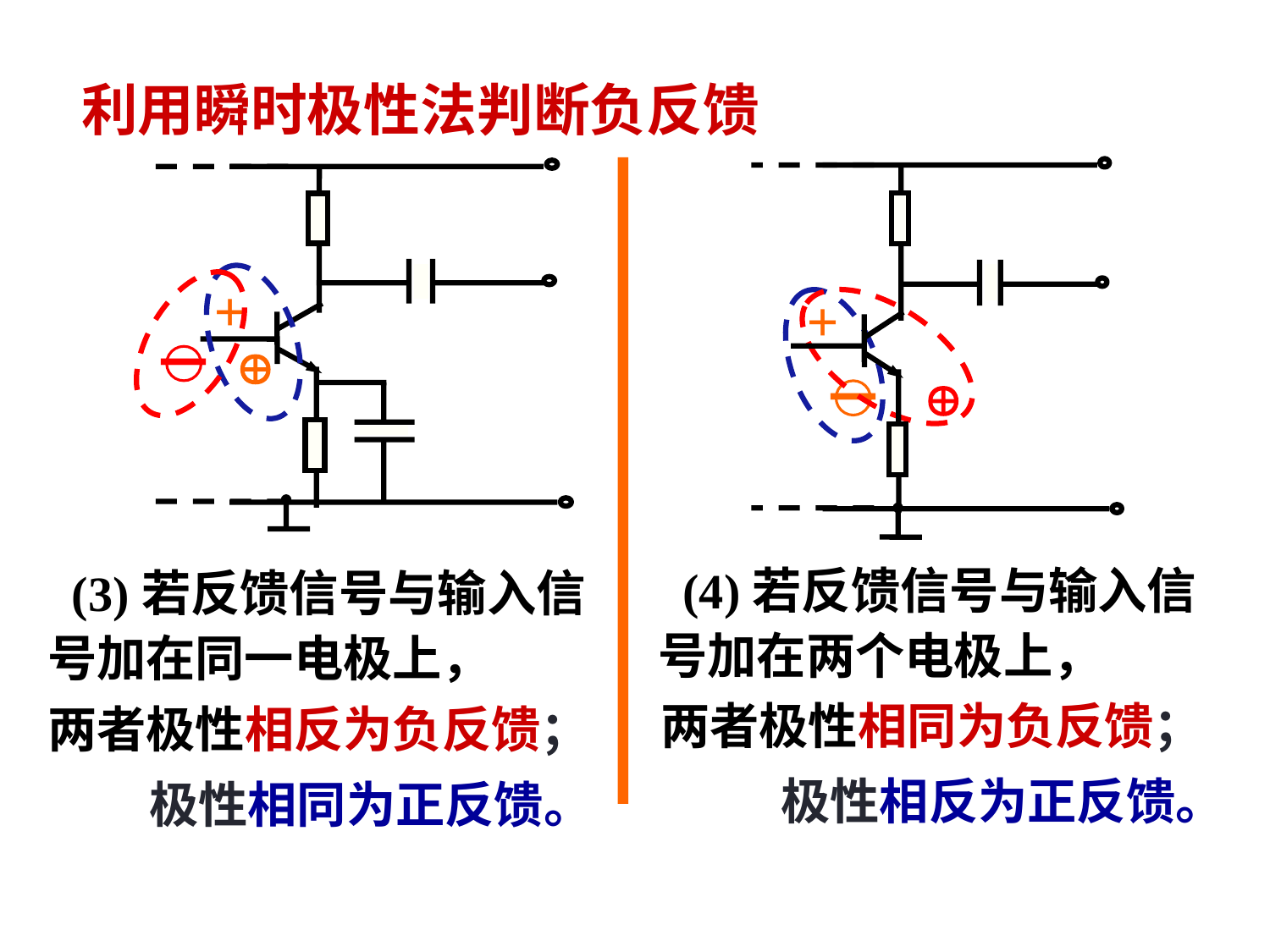

利用瞬时极性法判断负反馈

+
+

⊕
－
⊕
－

  (4)若反馈信号与输入信号加在两个电极上，
  (3)若反馈信号与输入信号加在同一电极上，
  两者极性相同为负反馈；
两者极性相反为负反馈；
        极性相反为正反馈。
        极性相同为正反馈。